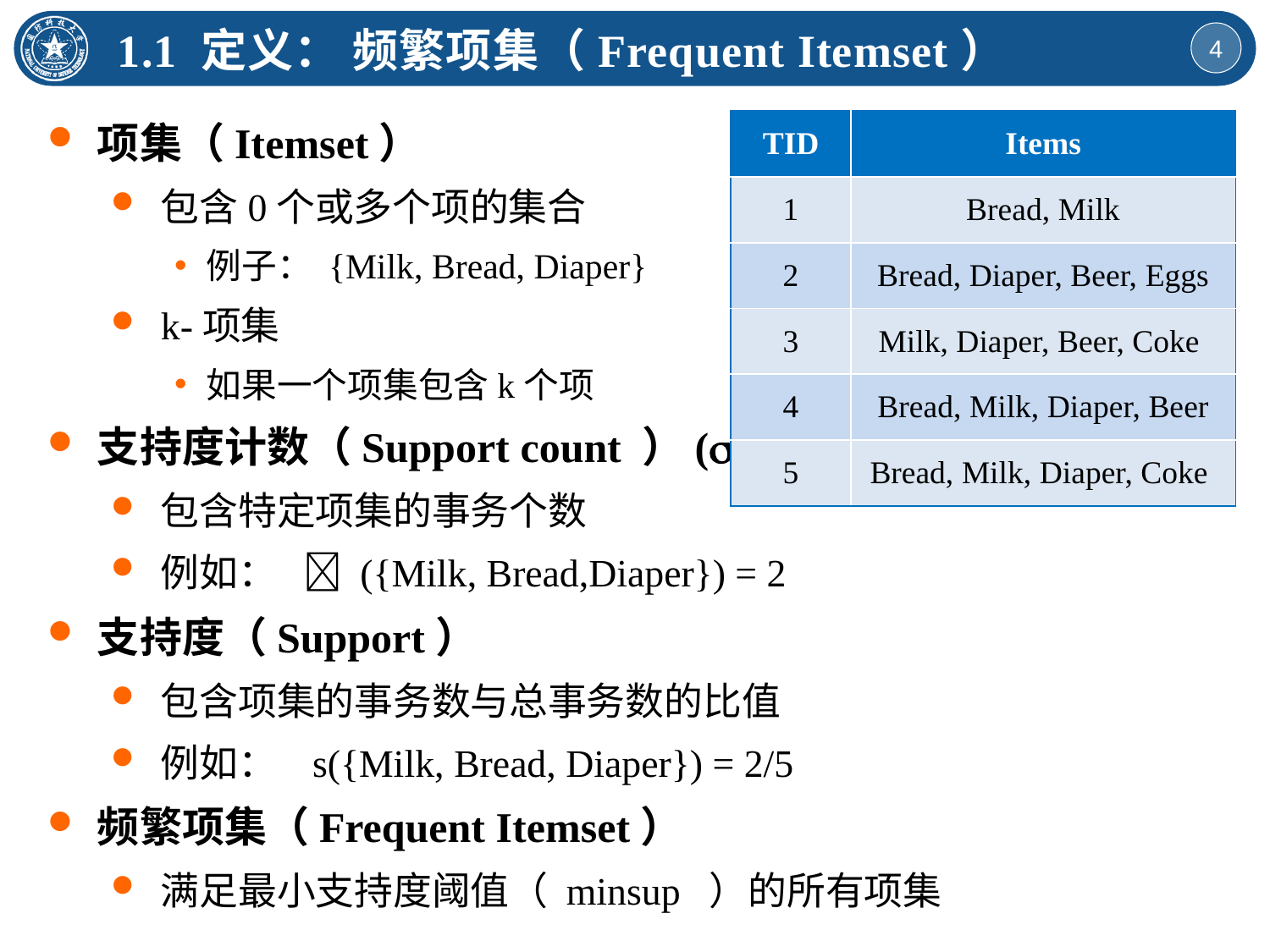

1.1 定义： 频繁项集（Frequent Itemset）
项集（Itemset）
包含0个或多个项的集合
例子： {Milk, Bread, Diaper}
k-项集
如果一个项集包含k个项
支持度计数（Support count ）(σ)
包含特定项集的事务个数
例如：   σ ({Milk, Bread,Diaper}) = 2
支持度（Support）
包含项集的事务数与总事务数的比值
例如：   s({Milk, Bread, Diaper}) = 2/5
频繁项集（Frequent Itemset）
满足最小支持度阈值（ minsup  ）的所有项集
| TID | Items |
| --- | --- |
| 1 | Bread, Milk |
| 2 | Bread, Diaper, Beer, Eggs |
| 3 | Milk, Diaper, Beer, Coke |
| 4 | Bread, Milk, Diaper, Beer |
| 5 | Bread, Milk, Diaper, Coke |